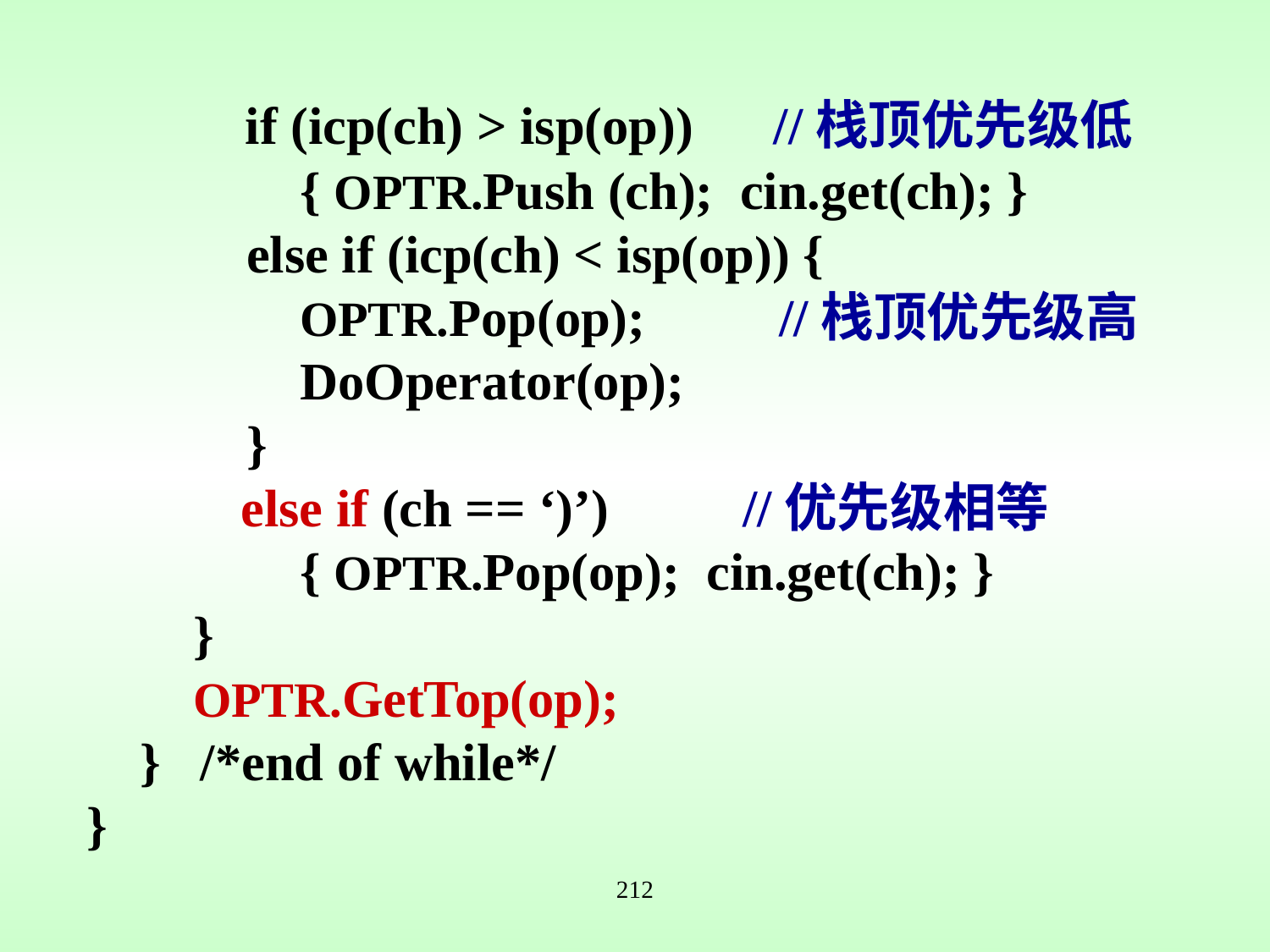

if (icp(ch) > isp(op))      //栈顶优先级低
                { OPTR.Push (ch);  cin.get(ch); }
            else if (icp(ch) < isp(op)) {
                OPTR.Pop(op);          //栈顶优先级高
                DoOperator(op);
            }
	        else if (ch == ‘)’)          //优先级相等
                { OPTR.Pop(op);  cin.get(ch); }
        }
        OPTR.GetTop(op);
    }   /*end of while*/
}
212